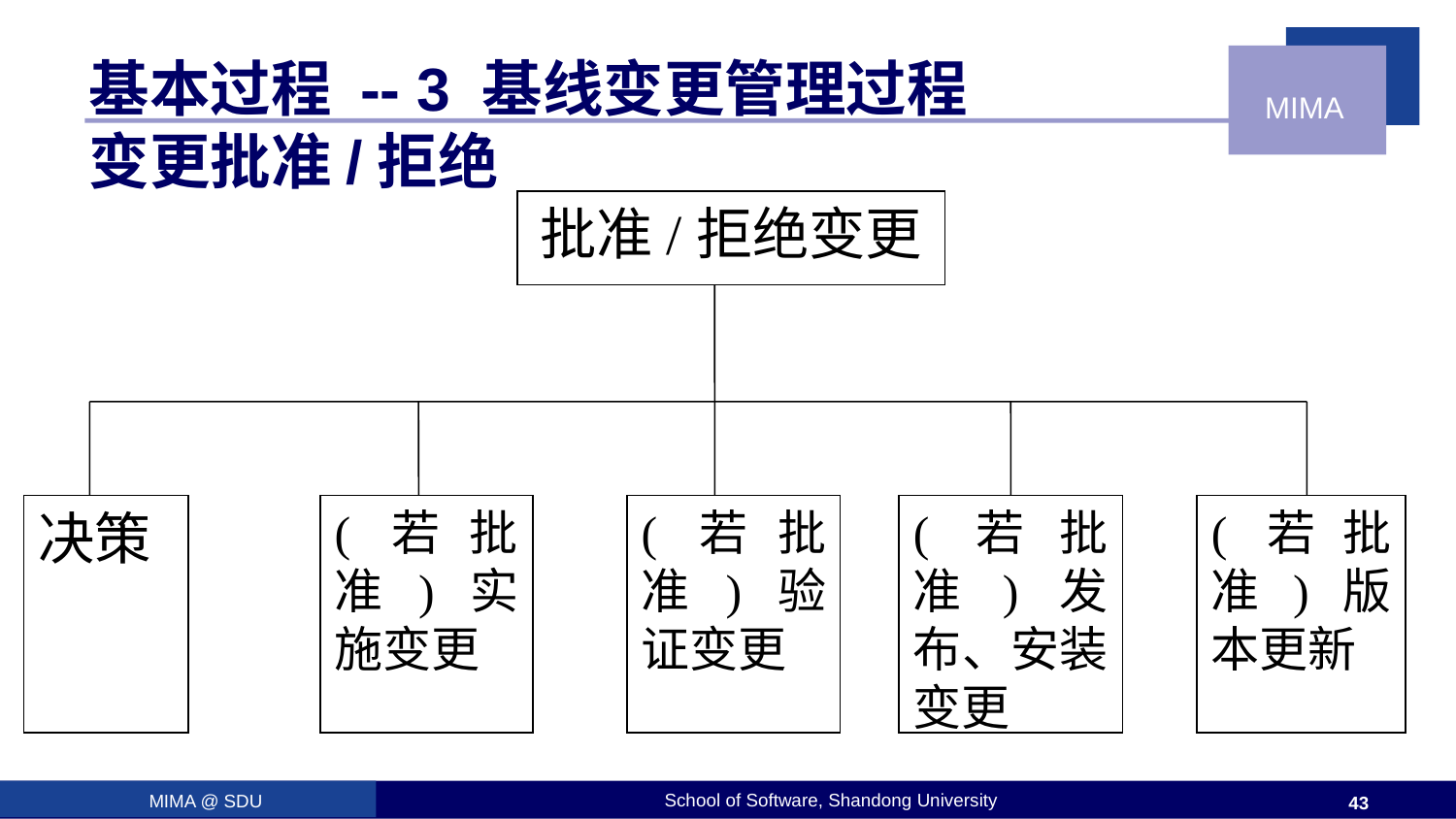

# 基本过程 -- 3 基线变更管理过程 变更批准/拒绝
批准/拒绝变更

决策
(若批准)实施变更
(若批准)验证变更
(若批准)发布、安装变更
(若批准)版本更新